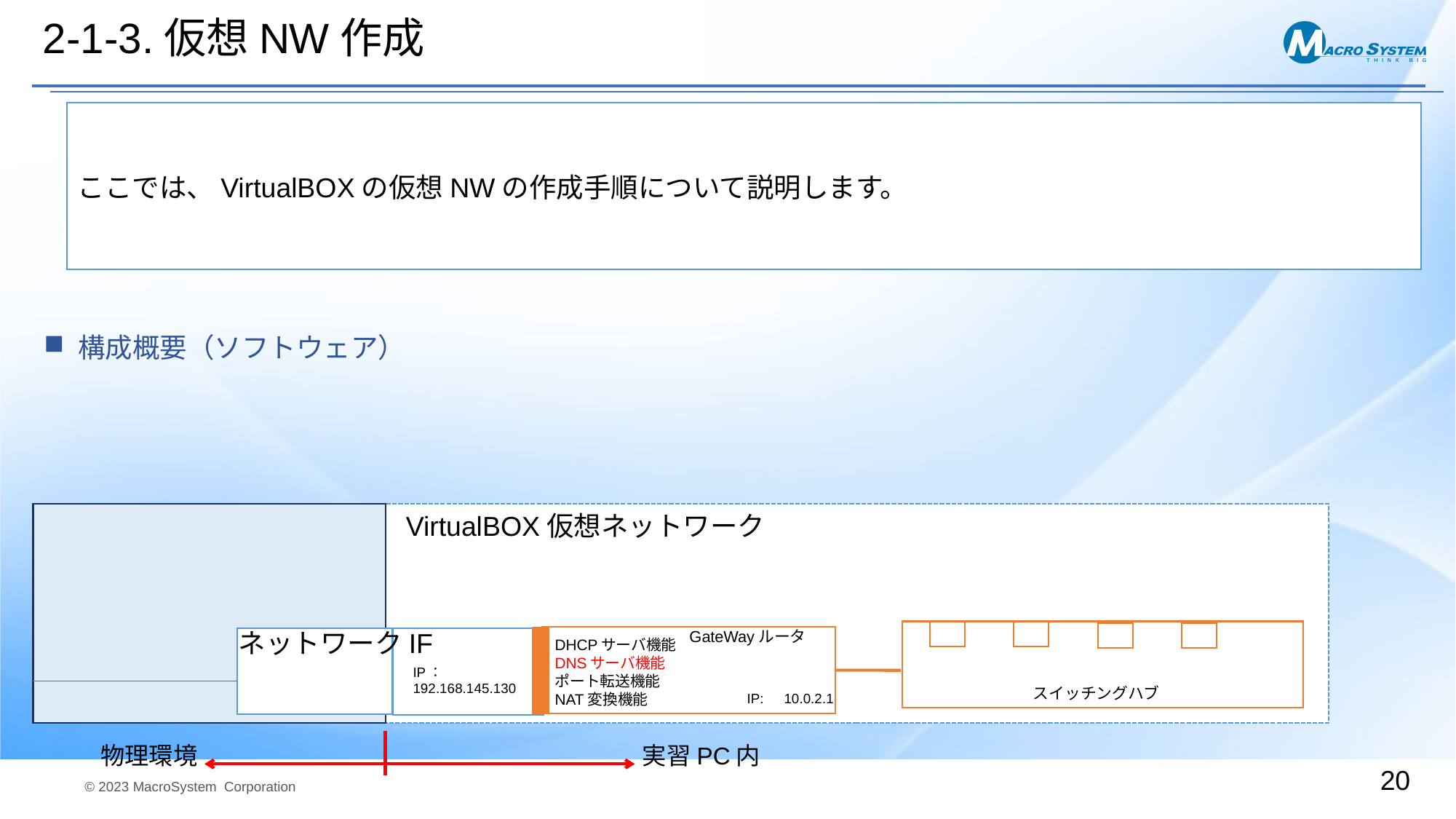

# 2-1-3.仮想NW作成
ここでは、VirtualBOXの仮想NWの作成手順について説明します。
構成概要（ソフトウェア）

VirtualBOX仮想ネットワーク
ネットワークIF
GateWayルータ

DHCPサーバ機能
DNSサーバ機能
ポート転送機能
NAT変換機能
IP：
192.168.145.130
スイッチングハブ
IP:　10.0.2.1
物理環境
実習PC内